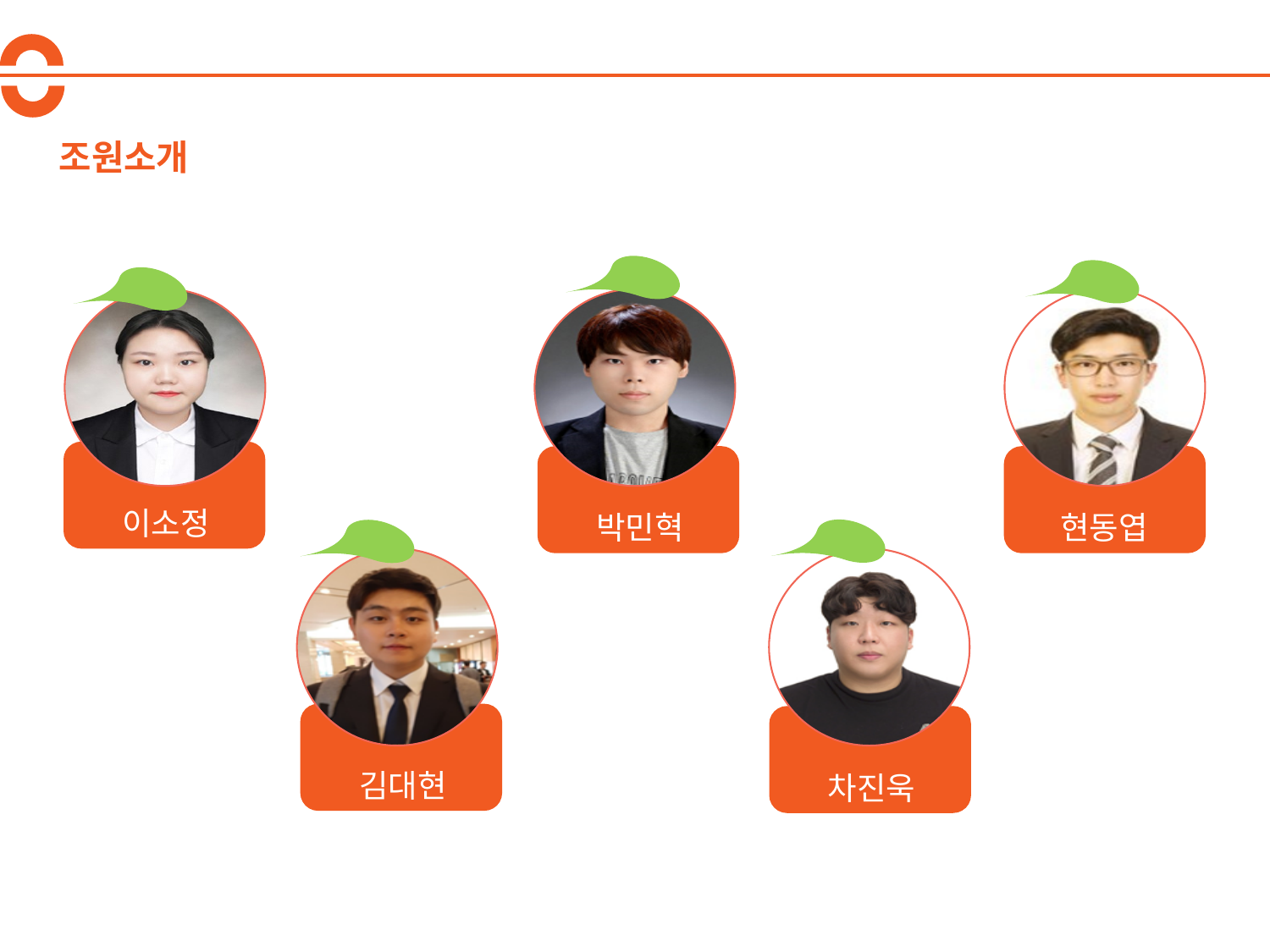

# 조원소개

이소정
박민혁
현동엽

김대현
차진욱